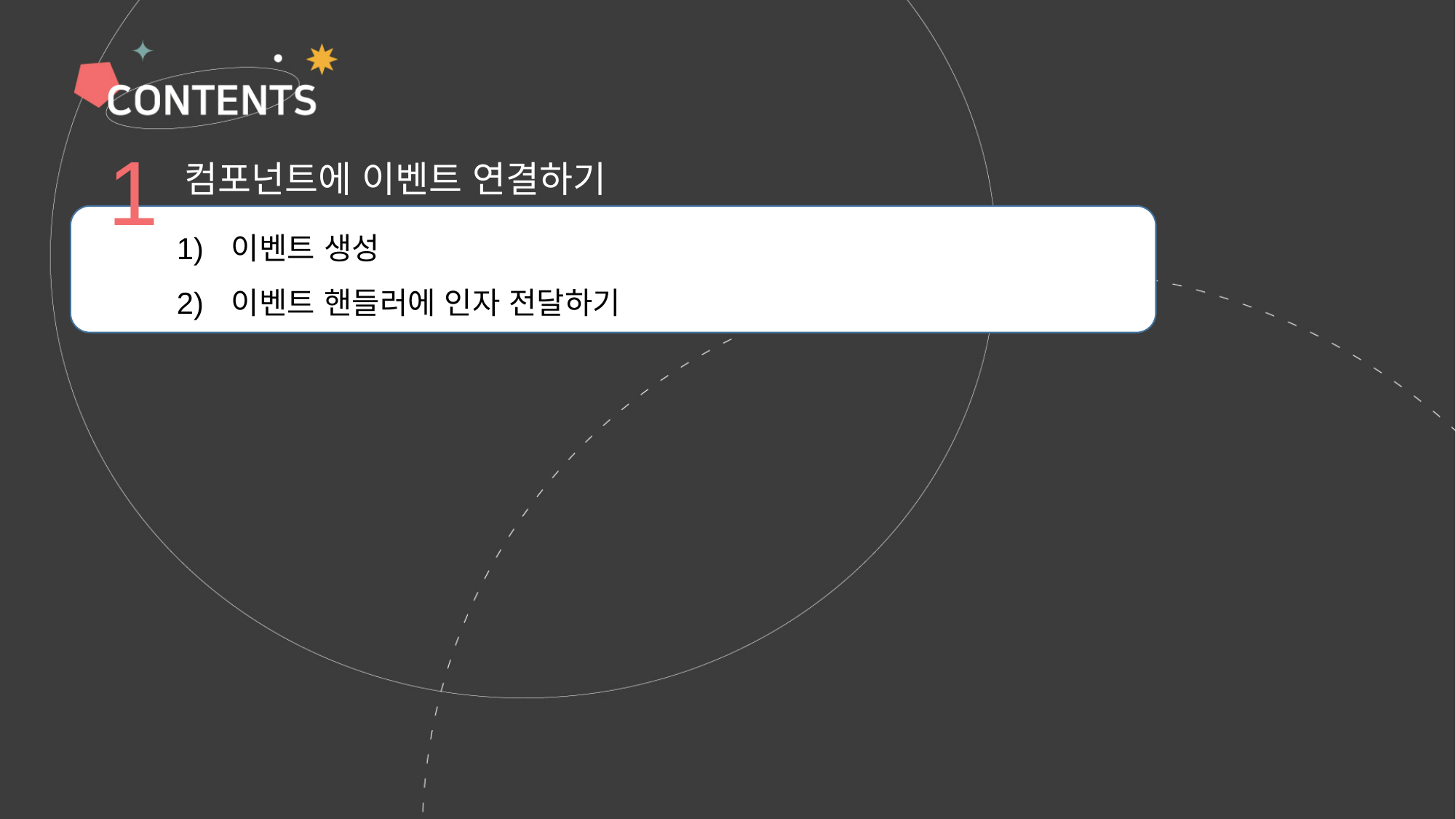

1
컴포넌트에 이벤트 연결하기
이벤트 생성
이벤트 핸들러에 인자 전달하기